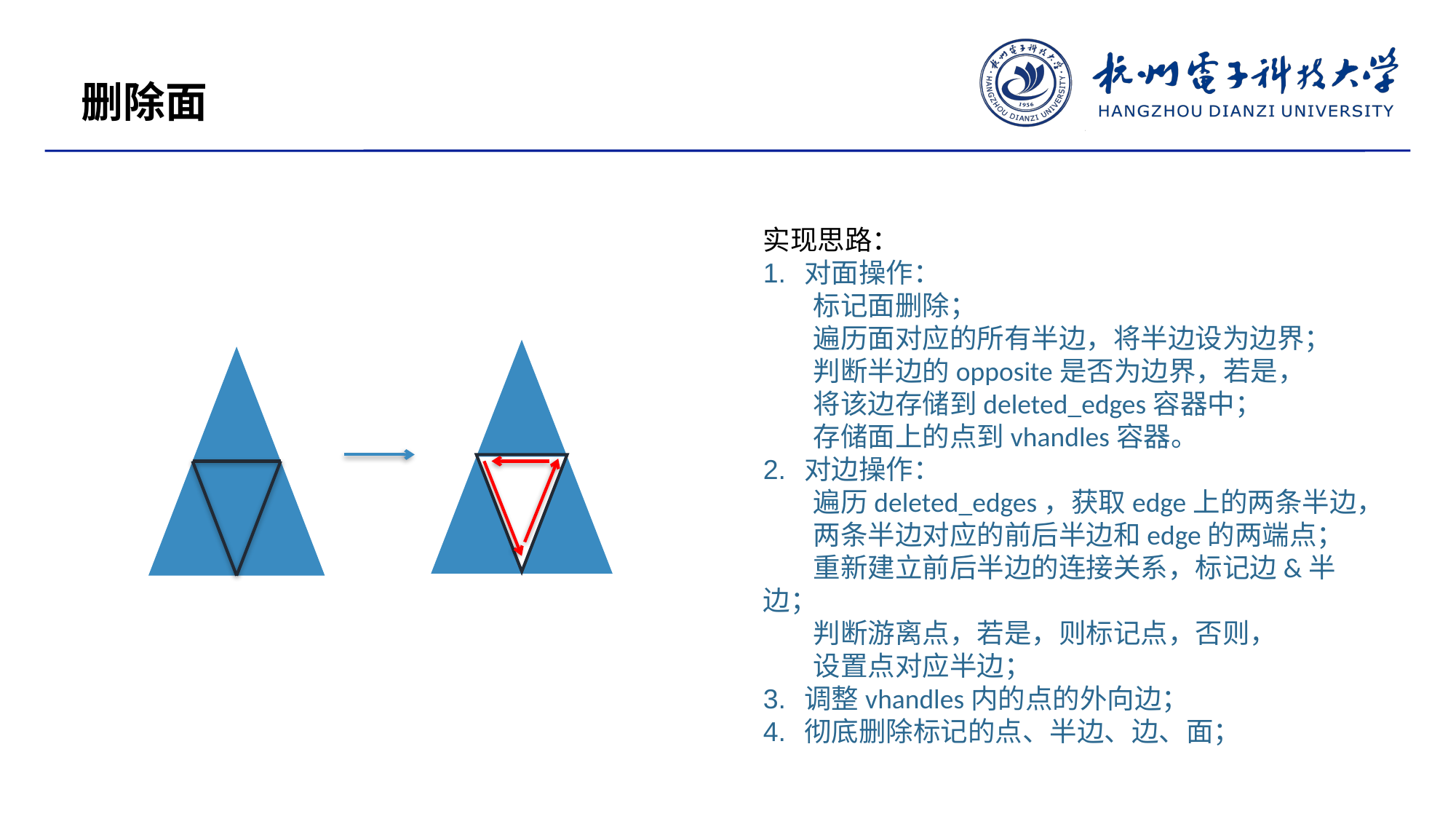

删除面
实现思路：
对面操作：
       标记面删除；
       遍历面对应的所有半边，将半边设为边界；
       判断半边的opposite是否为边界，若是，
       将该边存储到deleted_edges容器中；
       存储面上的点到vhandles容器。
对边操作：
       遍历deleted_edges，获取edge上的两条半边，
       两条半边对应的前后半边和edge的两端点；
       重新建立前后半边的连接关系，标记边&半边；
       判断游离点，若是，则标记点，否则，
       设置点对应半边；
调整vhandles内的点的外向边；
彻底删除标记的点、半边、边、面；